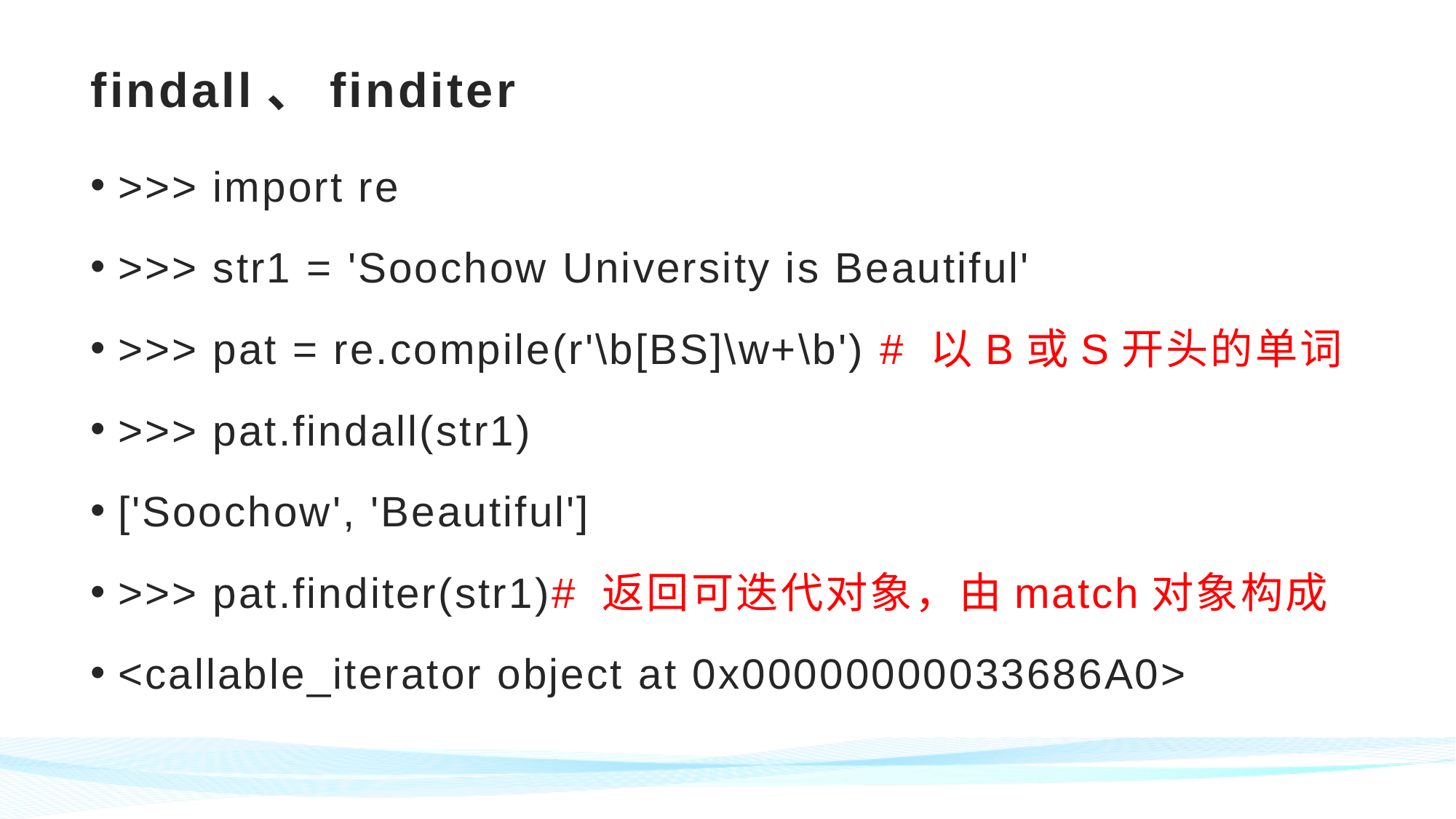

# findall、finditer
>>> import re
>>> str1 = 'Soochow University is Beautiful'
>>> pat = re.compile(r'\b[BS]\w+\b') # 以B或S开头的单词
>>> pat.findall(str1)
['Soochow', 'Beautiful']
>>> pat.finditer(str1)# 返回可迭代对象，由match对象构成
<callable_iterator object at 0x00000000033686A0>